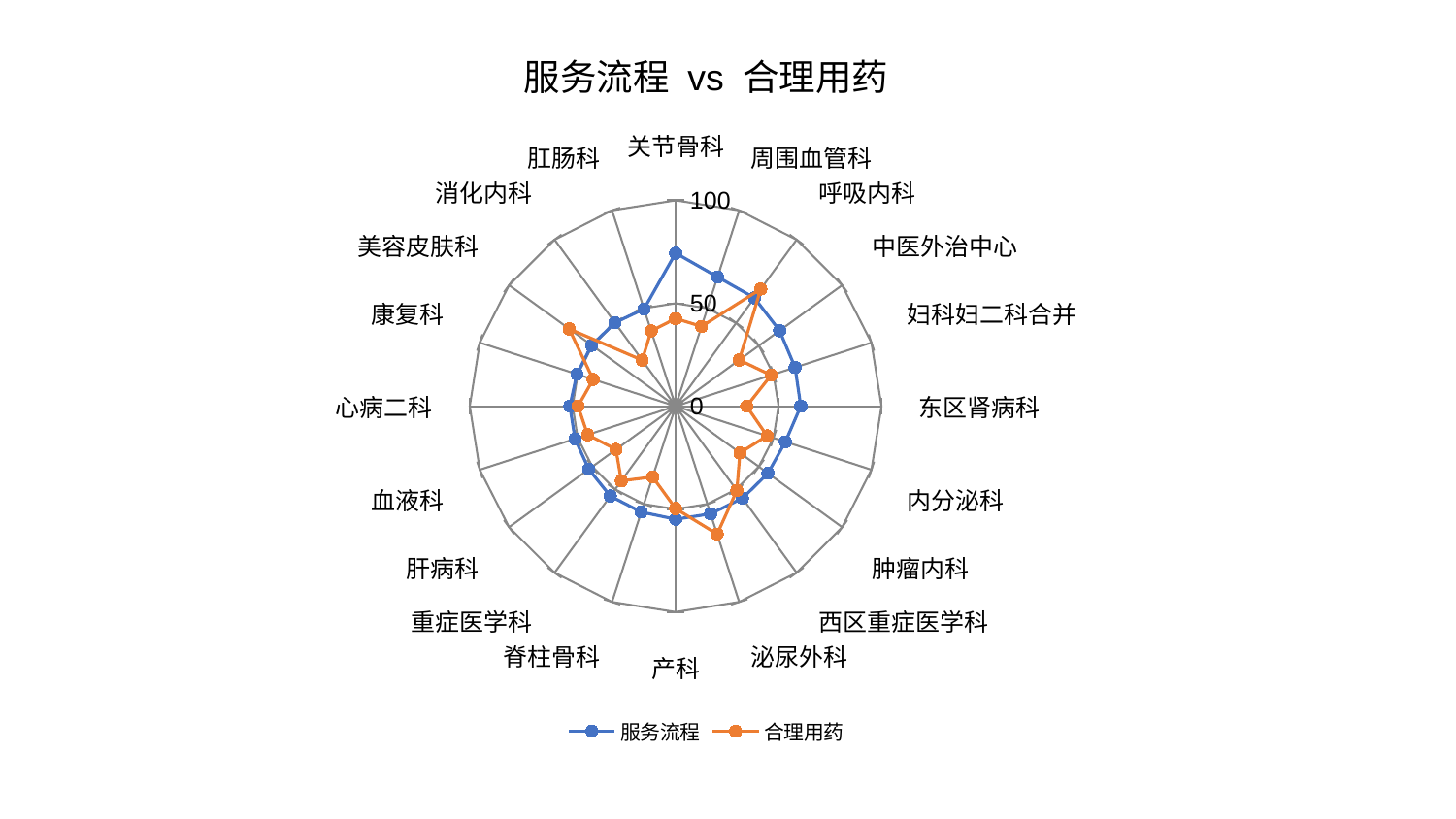

### Chart: 服务流程 vs 合理用药

| Category | 服务流程 | 合理用药 |
|---|---|---|
| 关节骨科 | 74.36460579821954 | 42.5844104722001 |
| 周围血管科 | 66.01436668183749 | 40.770699491180565 |
| 呼吸内科 | 65.10446956818146 | 70.39995189874375 |
| 中医外治中心 | 62.44784996293849 | 38.22644416982367 |
| 妇科妇二科合并 | 61.00389768528724 | 48.78229692353463 |
| 东区肾病科 | 60.79506197970497 | 34.52787178249138 |
| 内分泌科 | 56.05707882271122 | 46.73813664723467 |
| 肿瘤内科 | 55.46310507726069 | 38.61553995007444 |
| 西区重症医学科 | 55.28577247042181 | 50.61166503040873 |
| 泌尿外科 | 54.98115072430567 | 65.331000528944 |
| 产科 | 54.92996481344714 | 49.769520420039036 |
| 脊柱骨科 | 54.07373015200177 | 36.144468847576235 |
| 重症医学科 | 53.98465911558552 | 44.84929061556302 |
| 肝病科 | 52.118013177190576 | 35.7976247352879 |
| 血液科 | 51.393148096951215 | 44.9202575884837 |
| 心病二科 | 51.34643208389235 | 47.402717925456045 |
| 康复科 | 50.456790969489695 | 42.1199727590038 |
| 美容皮肤科 | 50.399935474736466 | 63.86985346157741 |
| 消化内科 | 50.152404867706096 | 27.700809429073157 |
| 肛肠科 | 49.66738336935128 | 38.44871731337736 |
63